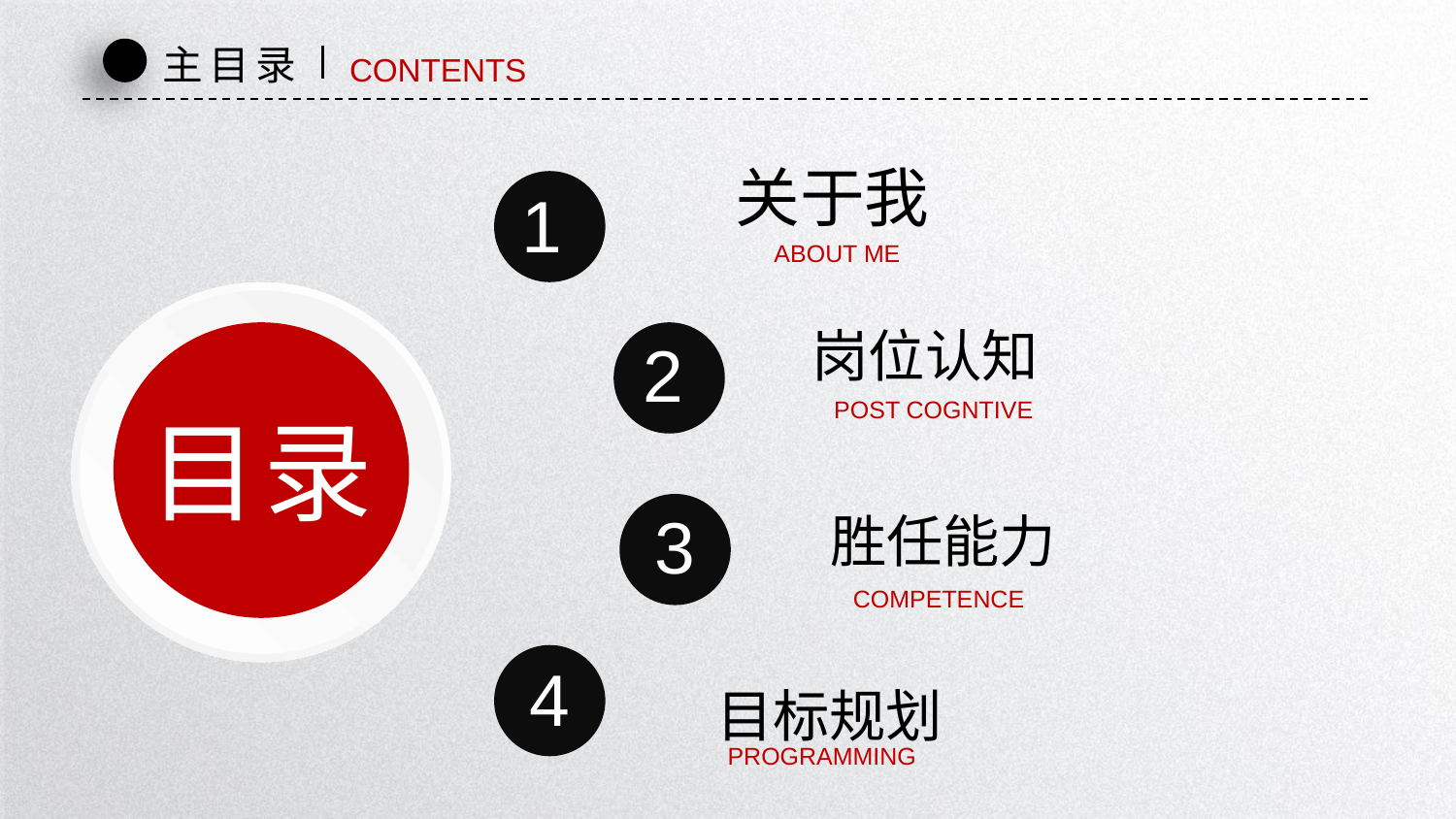

主目录

CONTENTS
关于我

1
ABOUT ME

岗位认知

2
POST COGNTIVE
目录

3
胜任能力
COMPETENCE

4
目标规划
PROGRAMMING